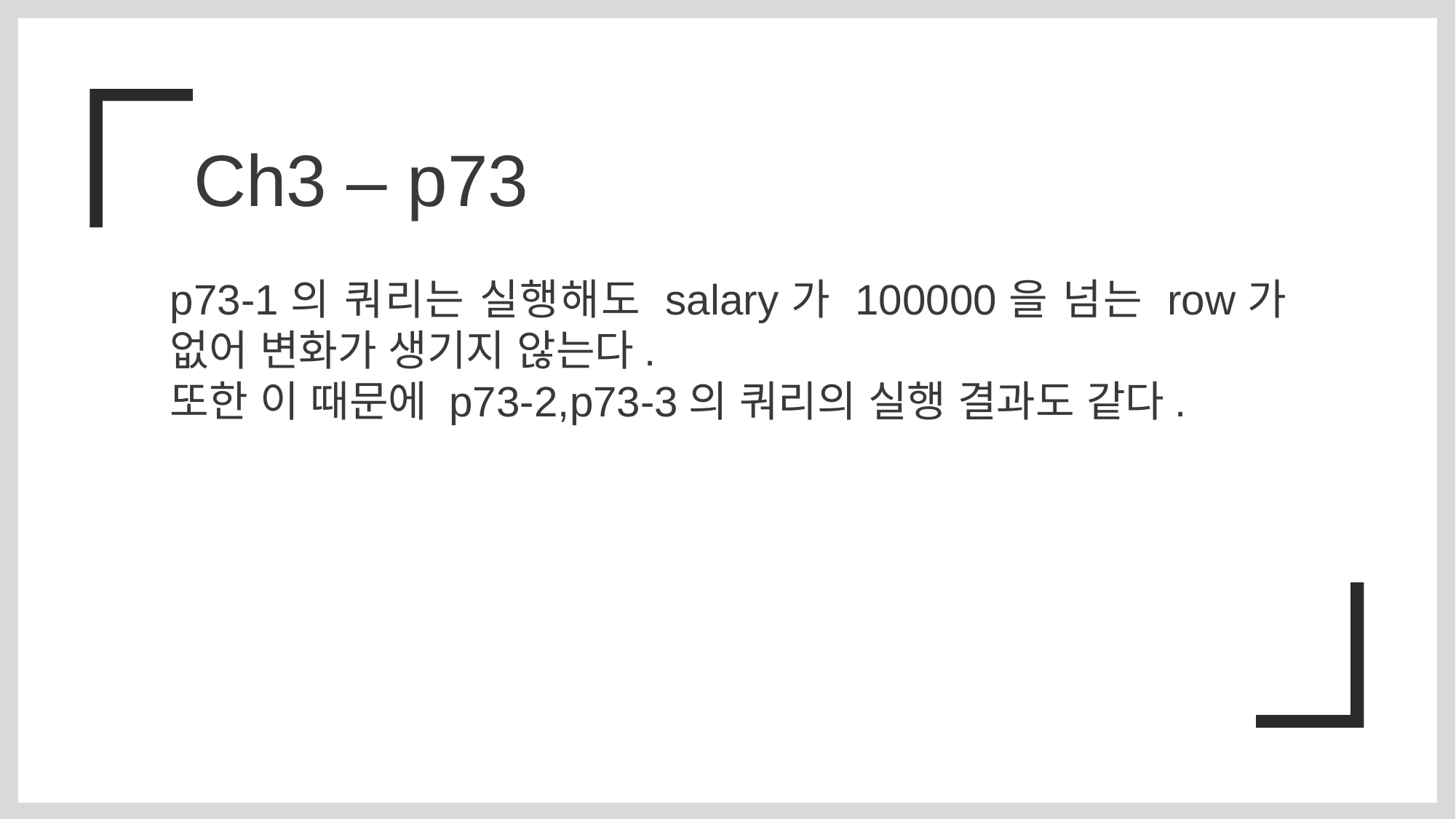

Ch3 – p73
p73-1의 쿼리는 실행해도 salary가 100000을 넘는 row가 없어 변화가 생기지 않는다.
또한 이 때문에 p73-2,p73-3의 쿼리의 실행 결과도 같다.